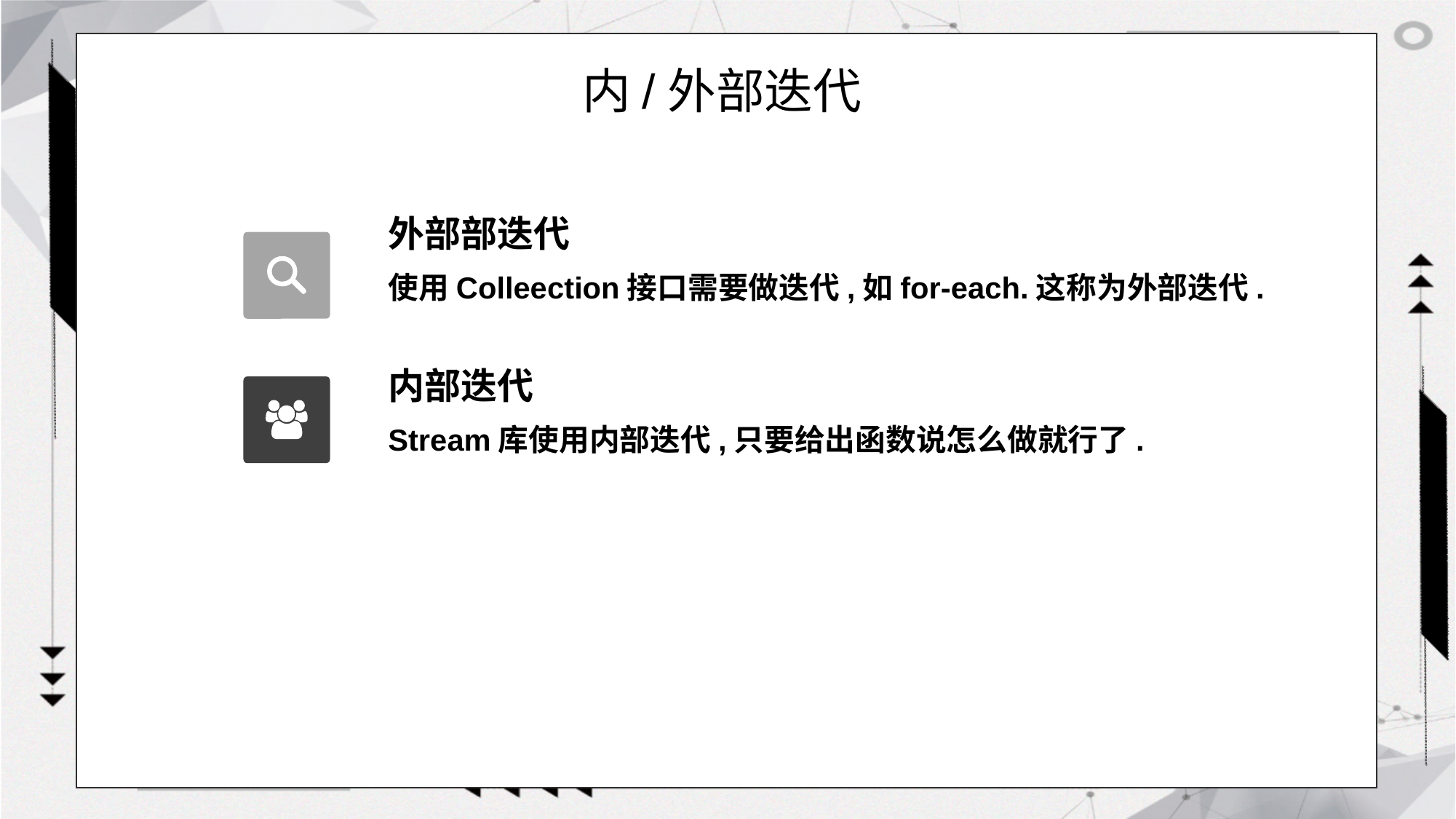

# 内/外部迭代
外部部迭代

使用Colleection接口需要做迭代,如for-each.这称为外部迭代.
内部迭代

Stream库使用内部迭代,只要给出函数说怎么做就行了.